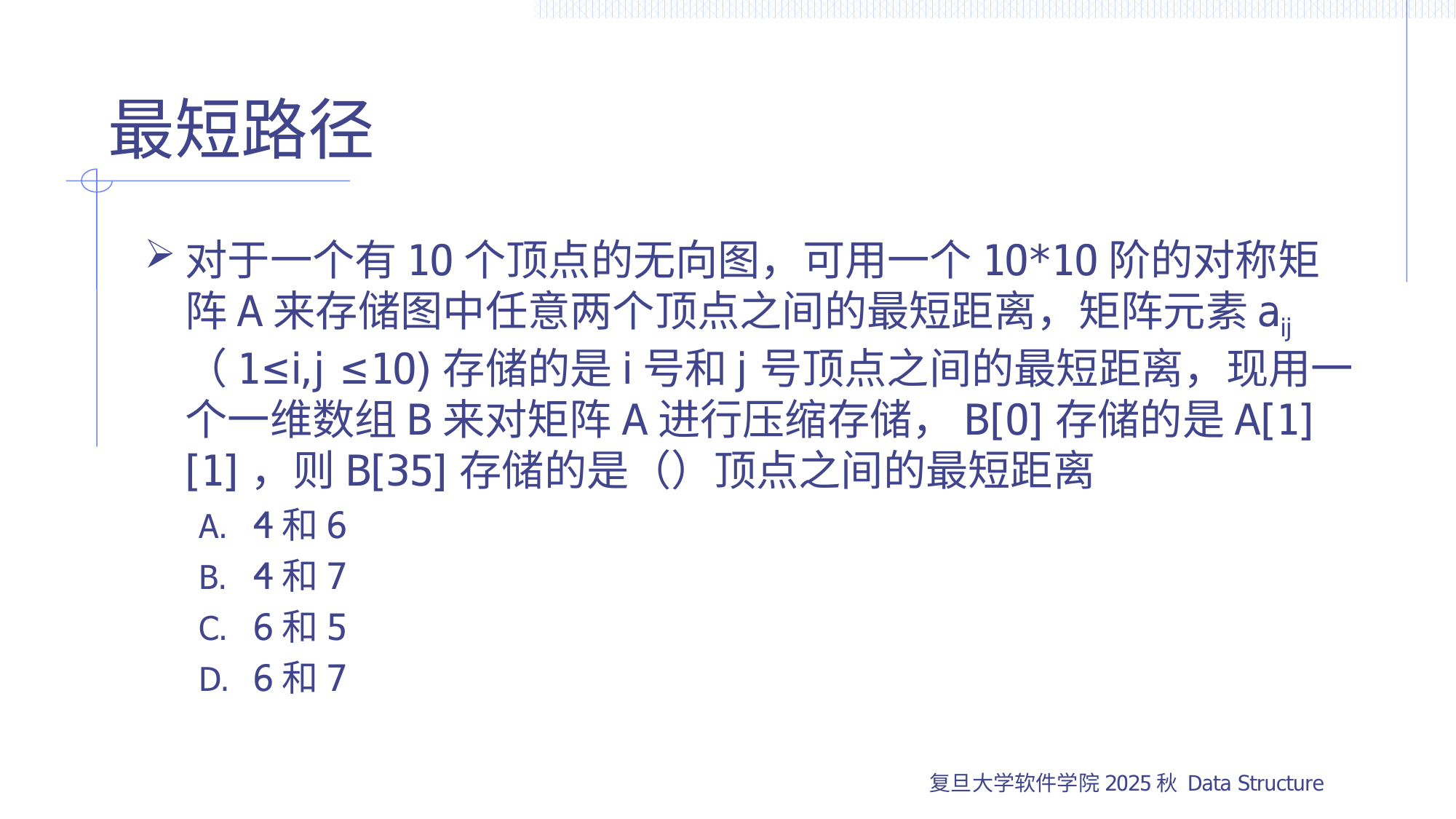

# 最短路径
对于一个有10个顶点的无向图，可用一个10*10阶的对称矩阵A来存储图中任意两个顶点之间的最短距离，矩阵元素aij（1≤i,j ≤10)存储的是i号和j号顶点之间的最短距离，现用一个一维数组B来对矩阵A进行压缩存储，B[0]存储的是A[1][1]，则B[35]存储的是（）顶点之间的最短距离
4和6
4和7
6和5
6和7